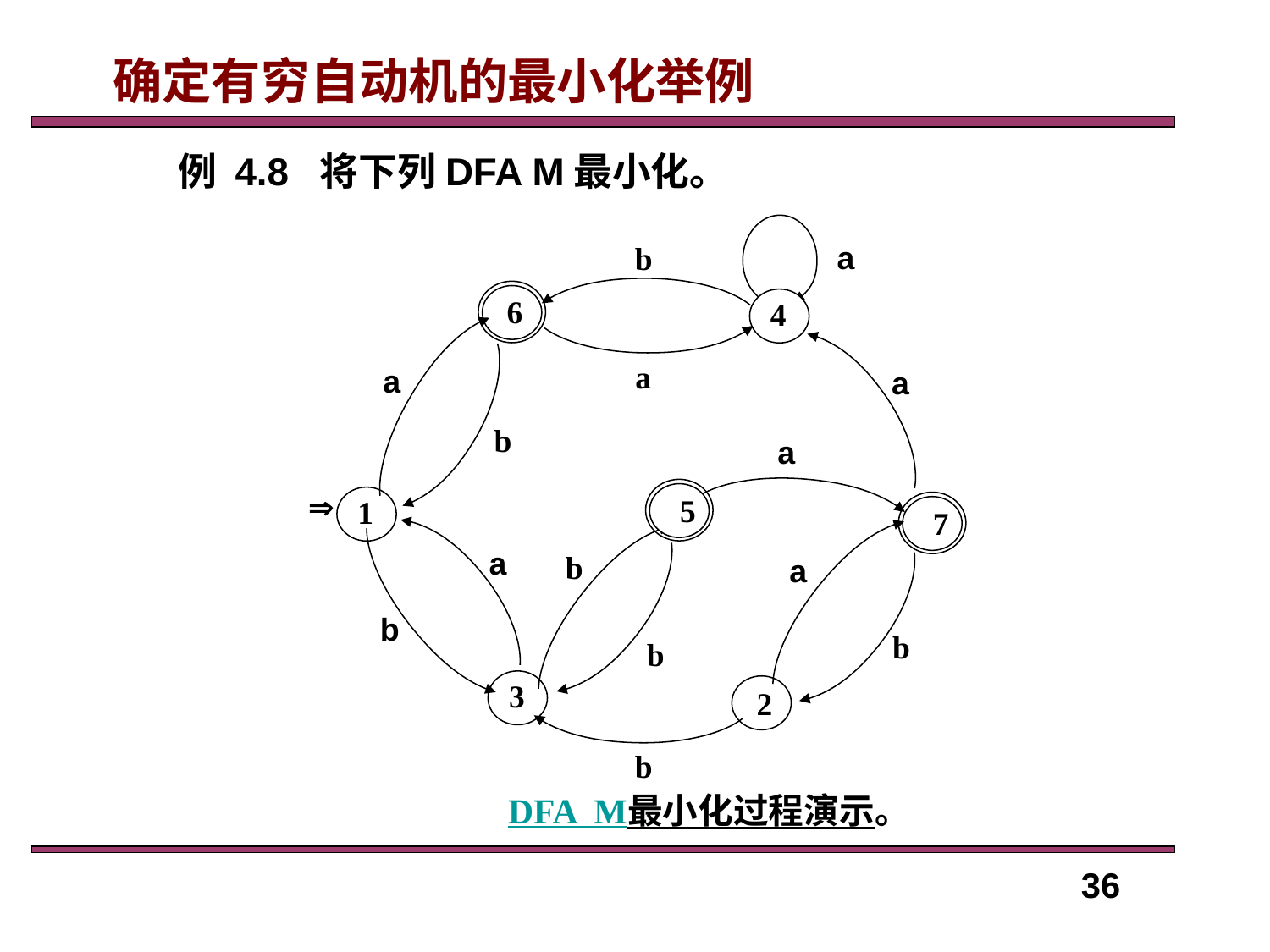

确定有穷自动机的最小化举例
例 4.8  将下列DFA M最小化。

a

b

6

4

a

a

a

b

a

⇒

5

1

7

a

b

a

b

b

b

3

2

b

DFA  M最小化过程演示。
36